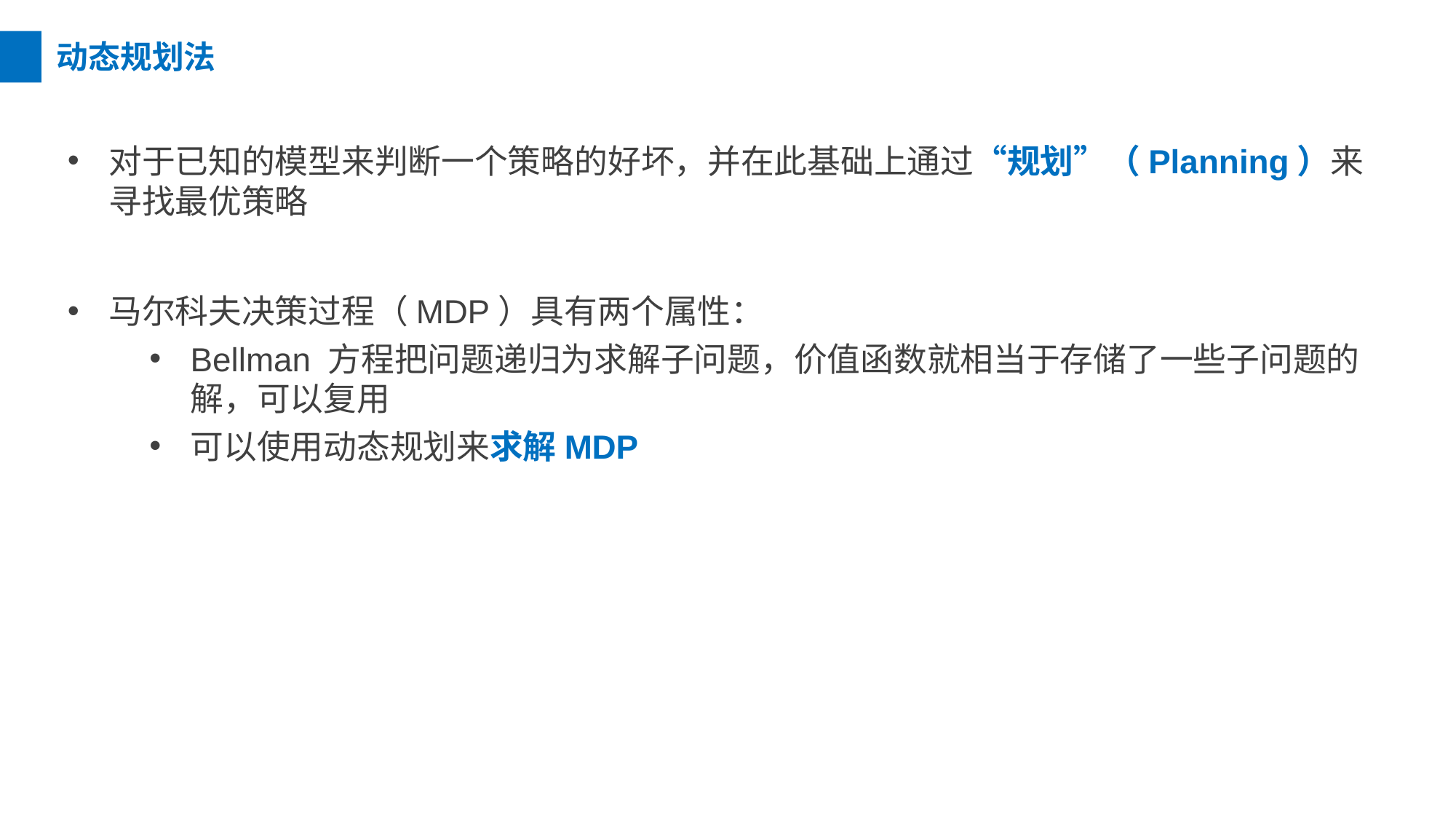

动态规划法
对于已知的模型来判断一个策略的好坏，并在此基础上通过“规划”（Planning）来寻找最优策略

马尔科夫决策过程（MDP）具有两个属性：
Bellman 方程把问题递归为求解子问题，价值函数就相当于存储了一些子问题的解，可以复用
可以使用动态规划来求解MDP